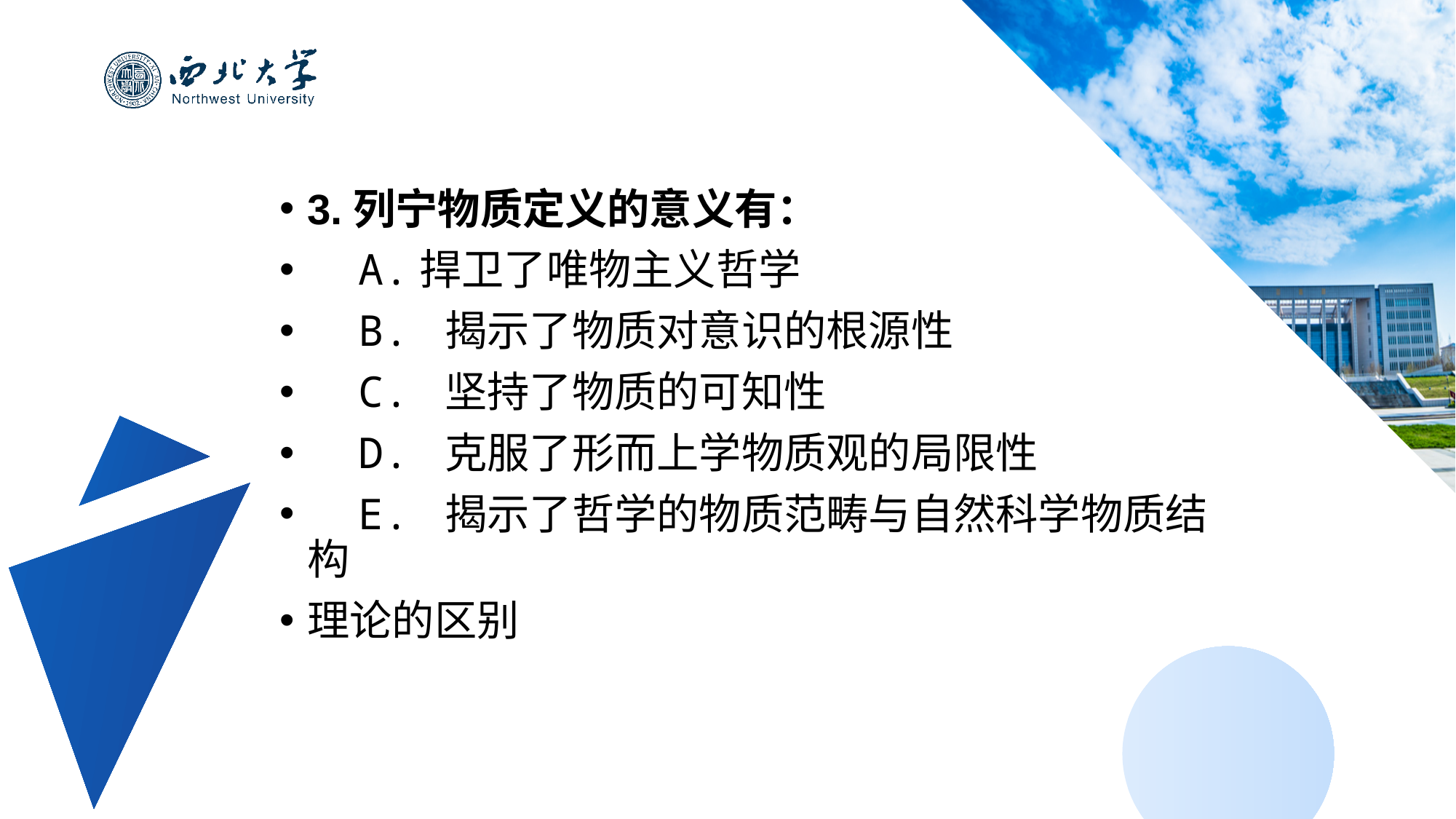

3.列宁物质定义的意义有：
  A.捍卫了唯物主义哲学
  B. 揭示了物质对意识的根源性
  C. 坚持了物质的可知性
  D. 克服了形而上学物质观的局限性
  E. 揭示了哲学的物质范畴与自然科学物质结构
理论的区别